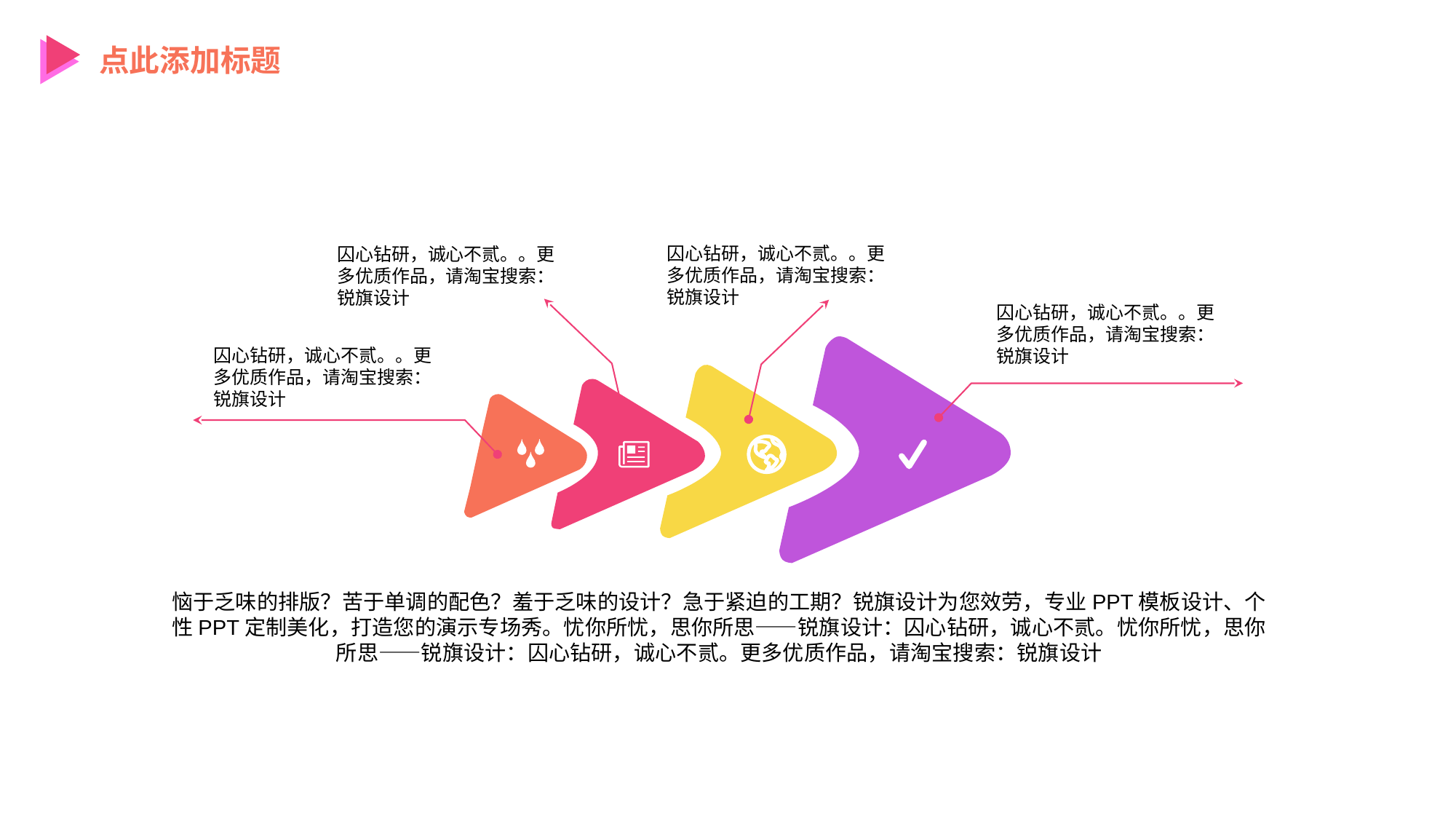

点此添加标题
囚心钻研，诚心不贰。。更多优质作品，请淘宝搜索：锐旗设计
囚心钻研，诚心不贰。。更多优质作品，请淘宝搜索：锐旗设计
囚心钻研，诚心不贰。。更多优质作品，请淘宝搜索：锐旗设计

囚心钻研，诚心不贰。。更多优质作品，请淘宝搜索：锐旗设计

恼于乏味的排版？苦于单调的配色？羞于乏味的设计？急于紧迫的工期？锐旗设计为您效劳，专业PPT模板设计、个性PPT定制美化，打造您的演示专场秀。忧你所忧，思你所思——锐旗设计：囚心钻研，诚心不贰。忧你所忧，思你所思——锐旗设计：囚心钻研，诚心不贰。更多优质作品，请淘宝搜索：锐旗设计